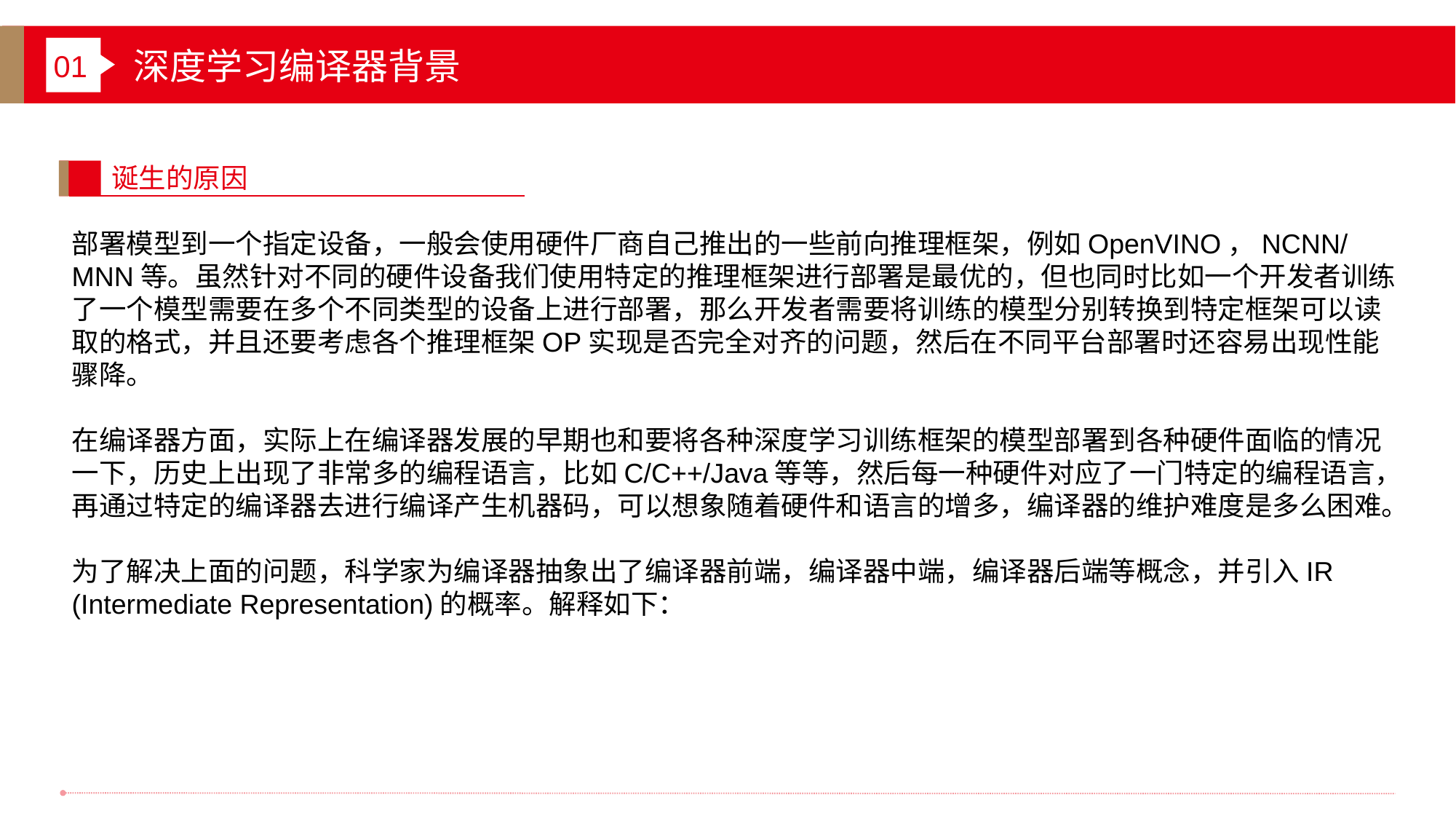

深度学习编译器背景

01
诞生的原因

部署模型到一个指定设备，一般会使用硬件厂商自己推出的一些前向推理框架，例如OpenVINO，NCNN/MNN等。虽然针对不同的硬件设备我们使用特定的推理框架进行部署是最优的，但也同时比如一个开发者训练了一个模型需要在多个不同类型的设备上进行部署，那么开发者需要将训练的模型分别转换到特定框架可以读取的格式，并且还要考虑各个推理框架OP实现是否完全对齐的问题，然后在不同平台部署时还容易出现性能骤降。

在编译器方面，实际上在编译器发展的早期也和要将各种深度学习训练框架的模型部署到各种硬件面临的情况一下，历史上出现了非常多的编程语言，比如C/C++/Java等等，然后每一种硬件对应了一门特定的编程语言，再通过特定的编译器去进行编译产生机器码，可以想象随着硬件和语言的增多，编译器的维护难度是多么困难。

为了解决上面的问题，科学家为编译器抽象出了编译器前端，编译器中端，编译器后端等概念，并引入IR (Intermediate Representation)的概率。解释如下：